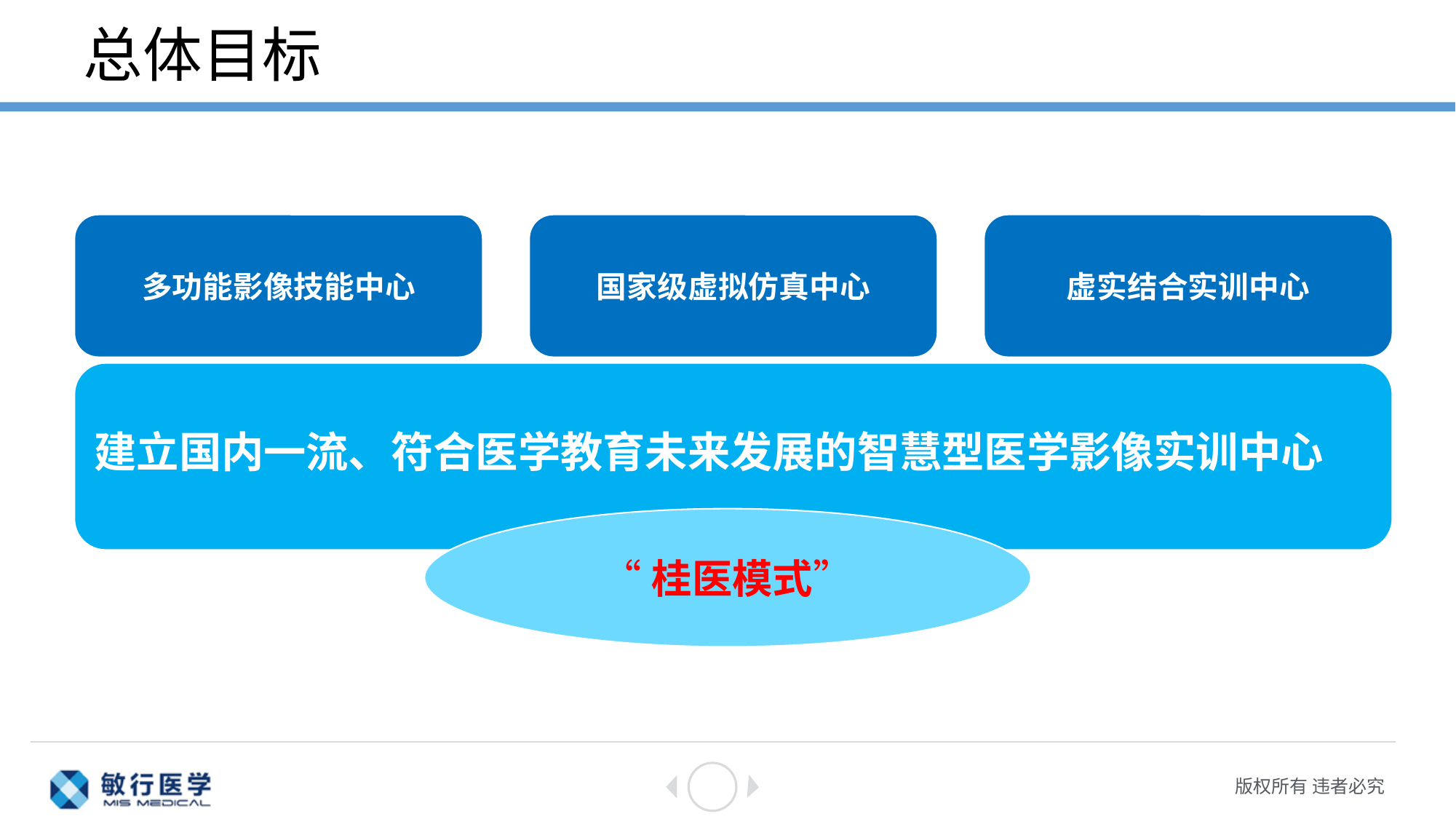

# 总体目标
多功能影像技能中心
国家级虚拟仿真中心
虚实结合实训中心
建立国内一流、符合医学教育未来发展的智慧型医学影像实训中心

“桂医模式”